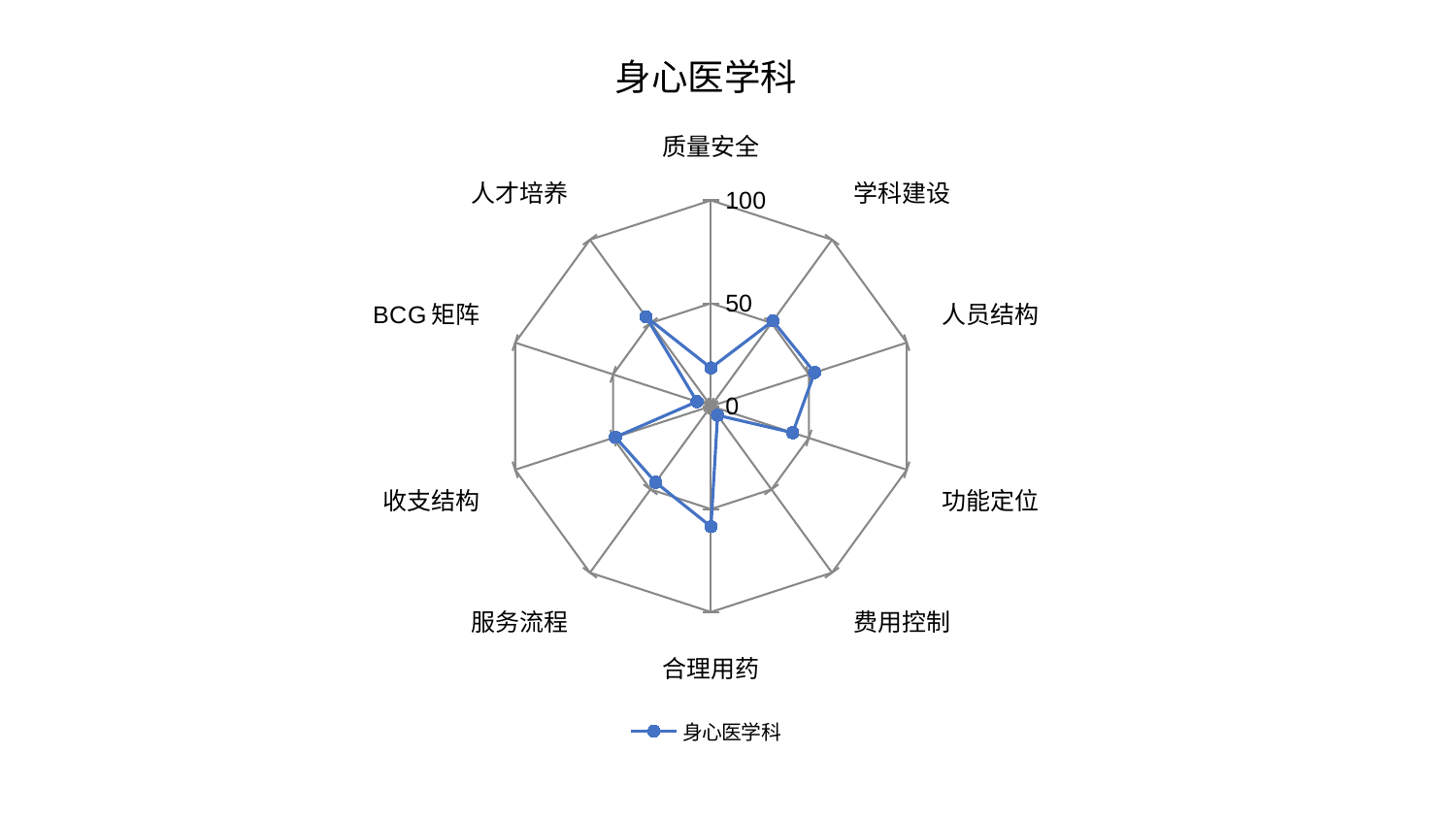

### Chart: 身心医学科

| Category | 身心医学科 |
|---|---|
| 质量安全 | 18.578064916456505 |
| 学科建设 | 51.231058227789774 |
| 人员结构 | 52.9371407152161 |
| 功能定位 | 41.75691134269605 |
| 费用控制 | 5.4920482919258795 |
| 合理用药 | 58.53900778478871 |
| 服务流程 | 45.73446239183838 |
| 收支结构 | 48.81303874103321 |
| BCG矩阵 | 7.169264036731232 |
| 人才培养 | 53.674825619137174 |
96